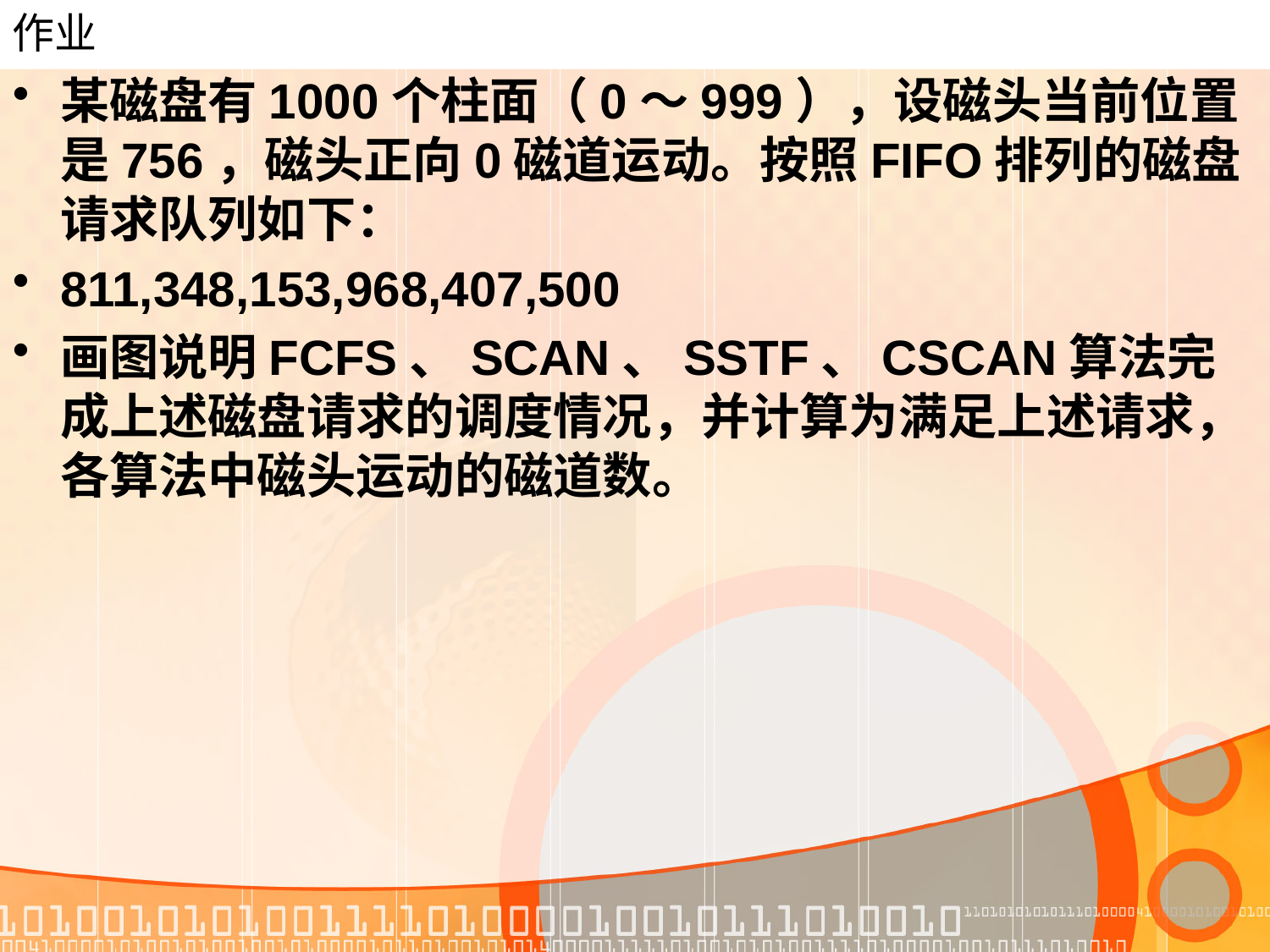

# 作业
某磁盘有1000个柱面（0～999），设磁头当前位置是756，磁头正向0磁道运动。按照FIFO排列的磁盘请求队列如下：
811,348,153,968,407,500
画图说明FCFS、SCAN、SSTF、CSCAN算法完成上述磁盘请求的调度情况，并计算为满足上述请求，各算法中磁头运动的磁道数。